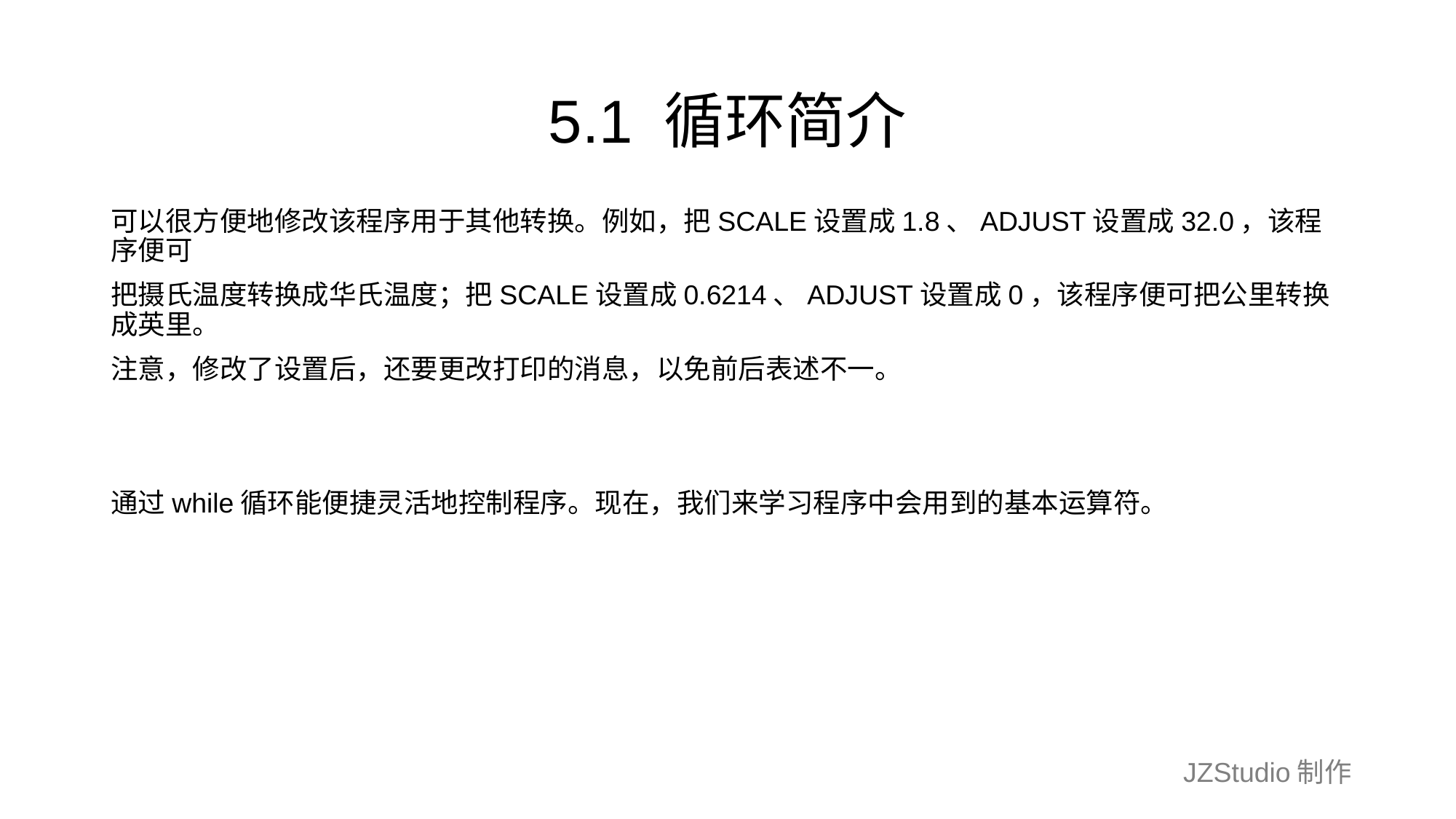

# 5.1 循环简介
可以很方便地修改该程序用于其他转换。例如，把SCALE设置成1.8、ADJUST设置成32.0，该程序便可
把摄氏温度转换成华氏温度；把SCALE设置成0.6214、ADJUST设置成0，该程序便可把公里转换成英里。
注意，修改了设置后，还要更改打印的消息，以免前后表述不一。

通过while循环能便捷灵活地控制程序。现在，我们来学习程序中会用到的基本运算符。